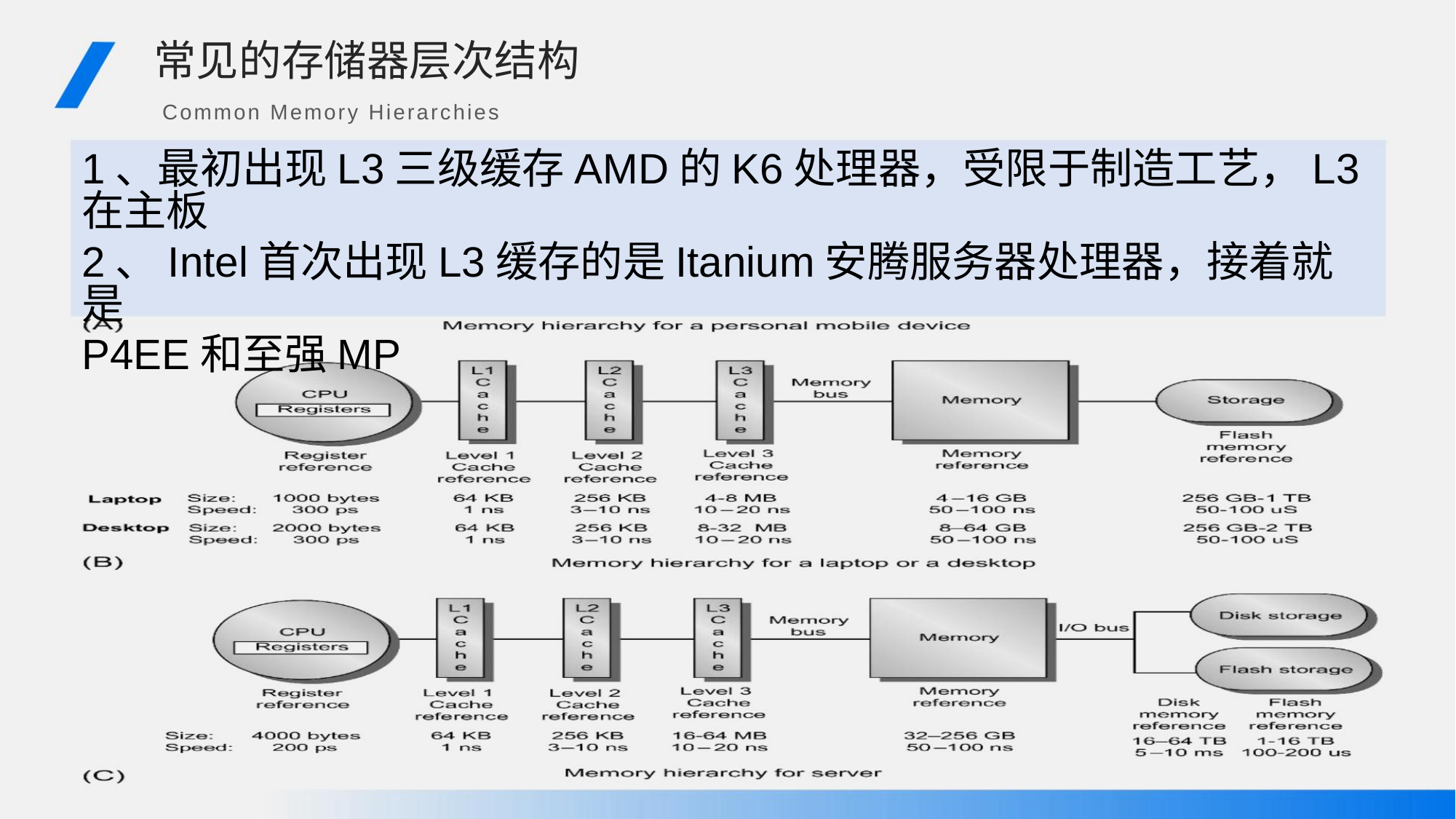

常见的存储器层次结构
Common Memory Hierarchies
1、最初出现L3三级缓存AMD的K6处理器，受限于制造工艺，L3在主板
2、Intel首次出现L3缓存的是Itanium安腾服务器处理器，接着就是
P4EE和至强MP